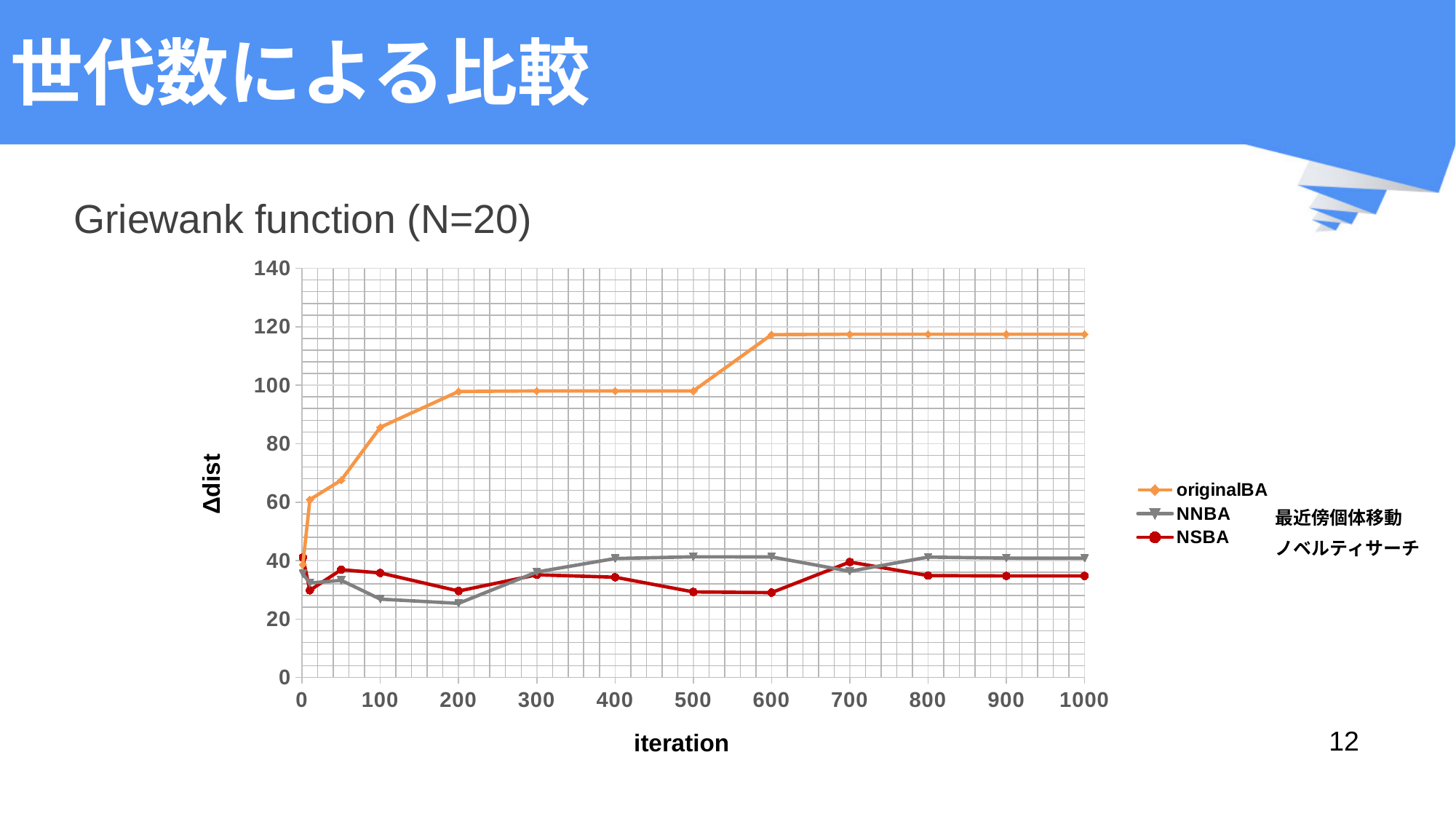

# 世代数による比較
Griewank function (N=20)

### Chart

| Category | originalBA | NNBA | NSBA |
|---|---|---|---|
最近傍個体移動
ノベルティサーチ
12